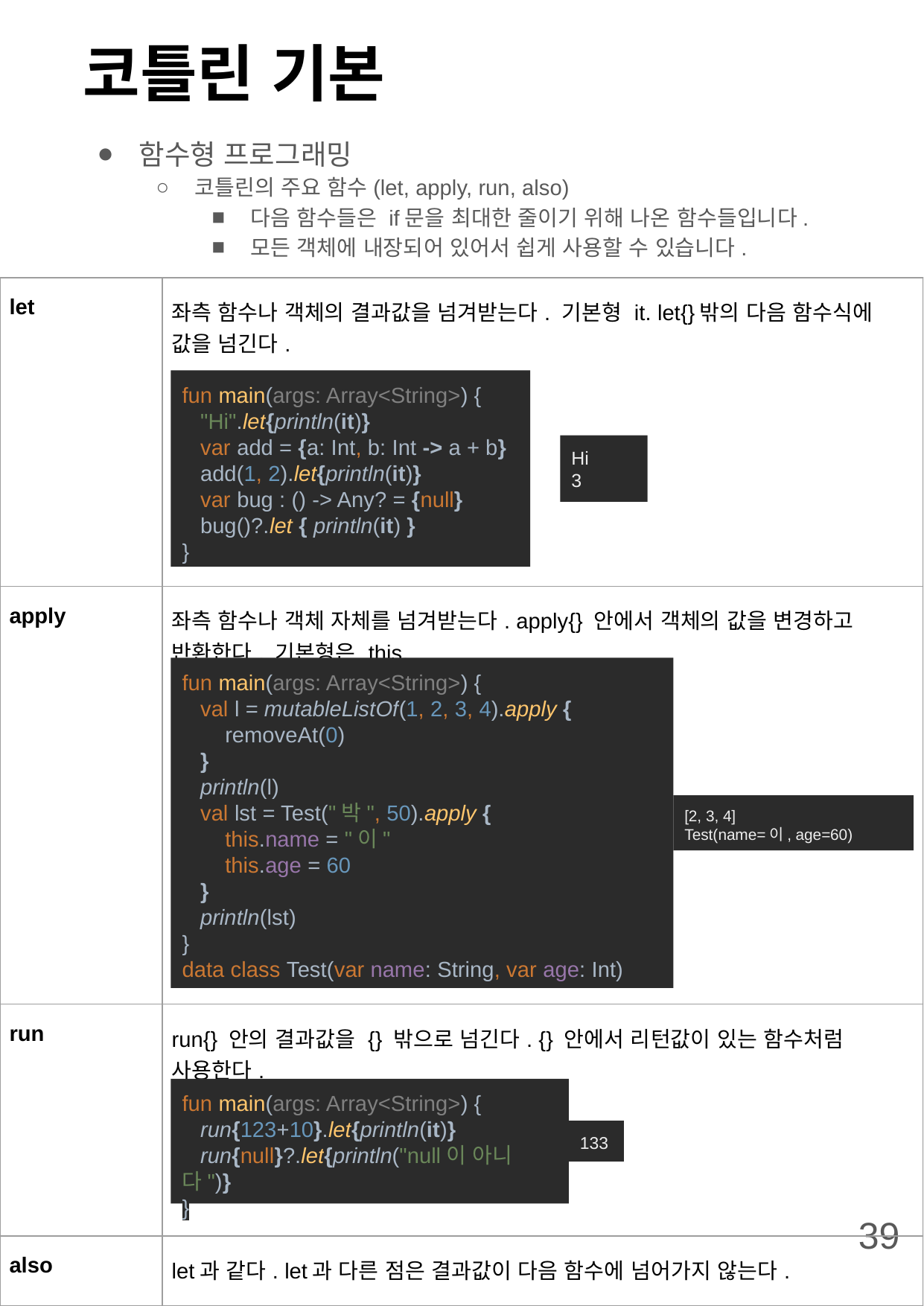

# 코틀린 기본
함수형 프로그래밍
코틀린의 주요 함수(let, apply, run, also)
다음 함수들은 if문을 최대한 줄이기 위해 나온 함수들입니다.
모든 객체에 내장되어 있어서 쉽게 사용할 수 있습니다.
| let | 좌측 함수나 객체의 결과값을 넘겨받는다. 기본형 it. let{}밖의 다음 함수식에 값을 넘긴다. |
| --- | --- |
| apply | 좌측 함수나 객체 자체를 넘겨받는다. apply{} 안에서 객체의 값을 변경하고 반환한다. 기본형은 this. |
| run | run{} 안의 결과값을 {} 밖으로 넘긴다. {} 안에서 리턴값이 있는 함수처럼 사용한다. |
| also | let과 같다. let과 다른 점은 결과값이 다음 함수에 넘어가지 않는다. |
fun main(args: Array<String>) {
   "Hi".let{println(it)}
   var add = {a: Int, b: Int -> a + b}
   add(1, 2).let{println(it)}
   var bug : () -> Any? = {null}
   bug()?.let { println(it) }
}
Hi
3

fun main(args: Array<String>) {
   val l = mutableListOf(1, 2, 3, 4).apply {
       removeAt(0)
   }
   println(l)
   val lst = Test("박", 50).apply {
       this.name = "이"
       this.age = 60
   }
   println(lst)
}
data class Test(var name: String, var age: Int)

[2, 3, 4]
Test(name=이, age=60)

fun main(args: Array<String>) {
   run{123+10}.let{println(it)}
   run{null}?.let{println("null이 아니다")}
}
133

39